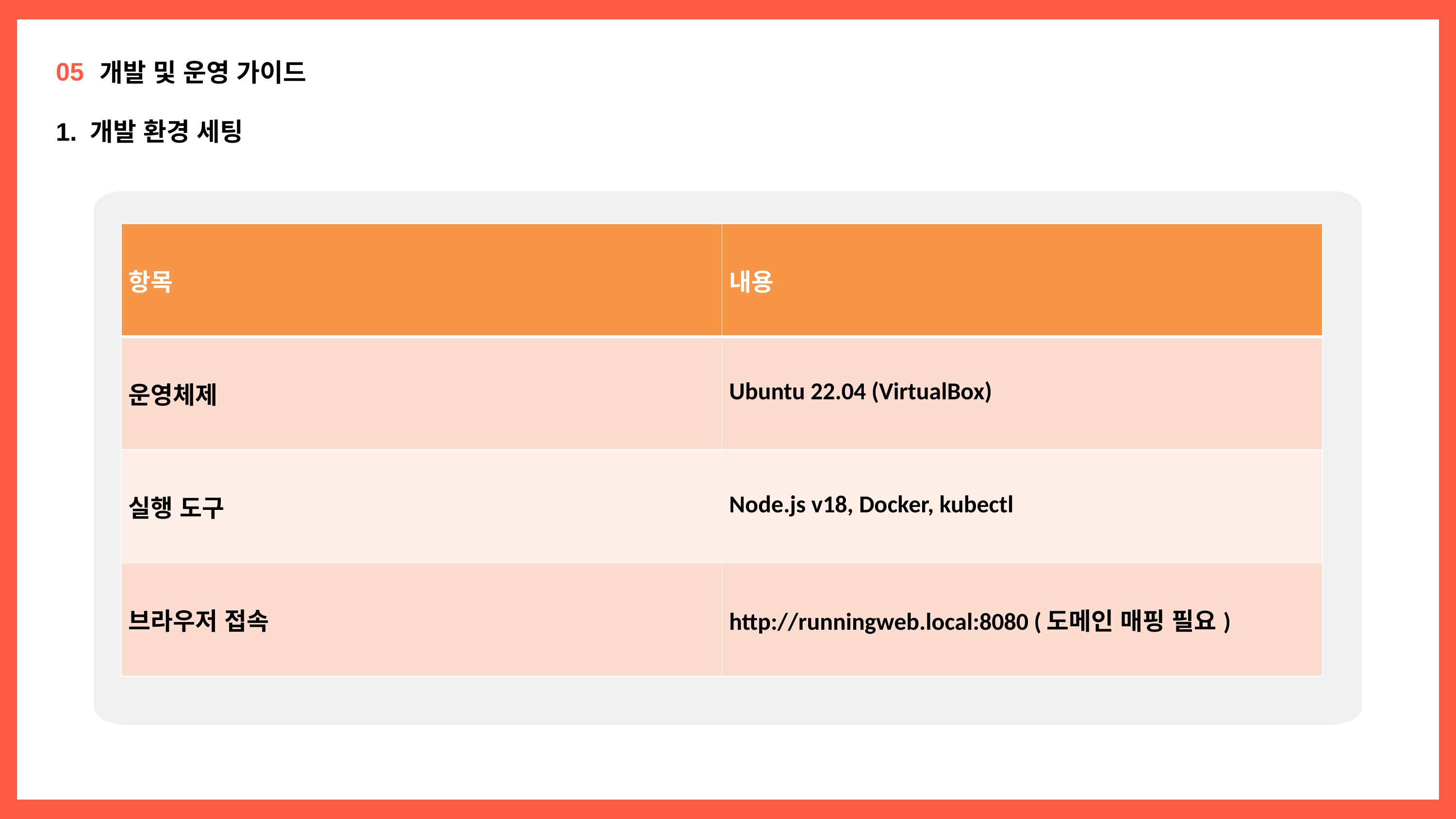

05
개발 및 운영 가이드
1. 개발 환경 세팅

| 항목 | 내용 |
| --- | --- |
| 운영체제 | Ubuntu 22.04 (VirtualBox) |
| 실행 도구 | Node.js v18, Docker, kubectl |
| 브라우저 접속 | http://runningweb.local:8080 (도메인 매핑 필요) |